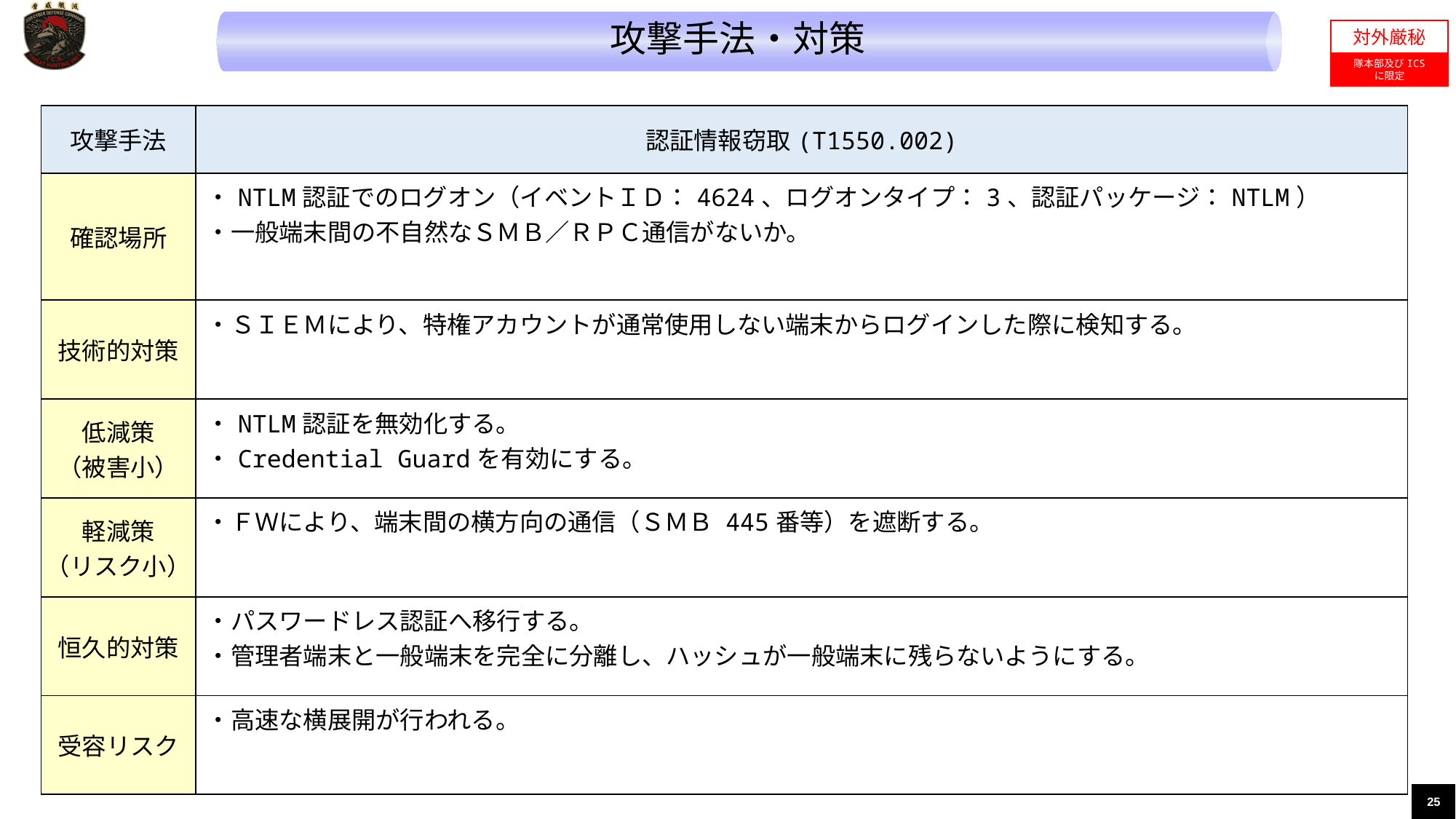

攻撃手法・対策
対外厳秘
隊本部及びICS
に限定
| 攻撃手法 | 認証情報窃取(T1550.002) |
| --- | --- |
| 確認場所 | ・NTLM認証でのログオン（イベントＩＤ：4624、ログオンタイプ：3、認証パッケージ：NTLM） ・一般端末間の不自然なＳＭＢ／ＲＰＣ通信がないか。 |
| 技術的対策 | ・ＳＩＥＭにより、特権アカウントが通常使用しない端末からログインした際に検知する。 |
| 低減策 （被害小） | ・NTLM認証を無効化する。 ・Credential Guardを有効にする。 |
| 軽減策 （リスク小） | ・ＦＷにより、端末間の横方向の通信（ＳＭＢ 445番等）を遮断する。 |
| 恒久的対策 | ・パスワードレス認証へ移行する。 ・管理者端末と一般端末を完全に分離し、ハッシュが一般端末に残らないようにする。 |
| 受容リスク | ・高速な横展開が行われる。 |